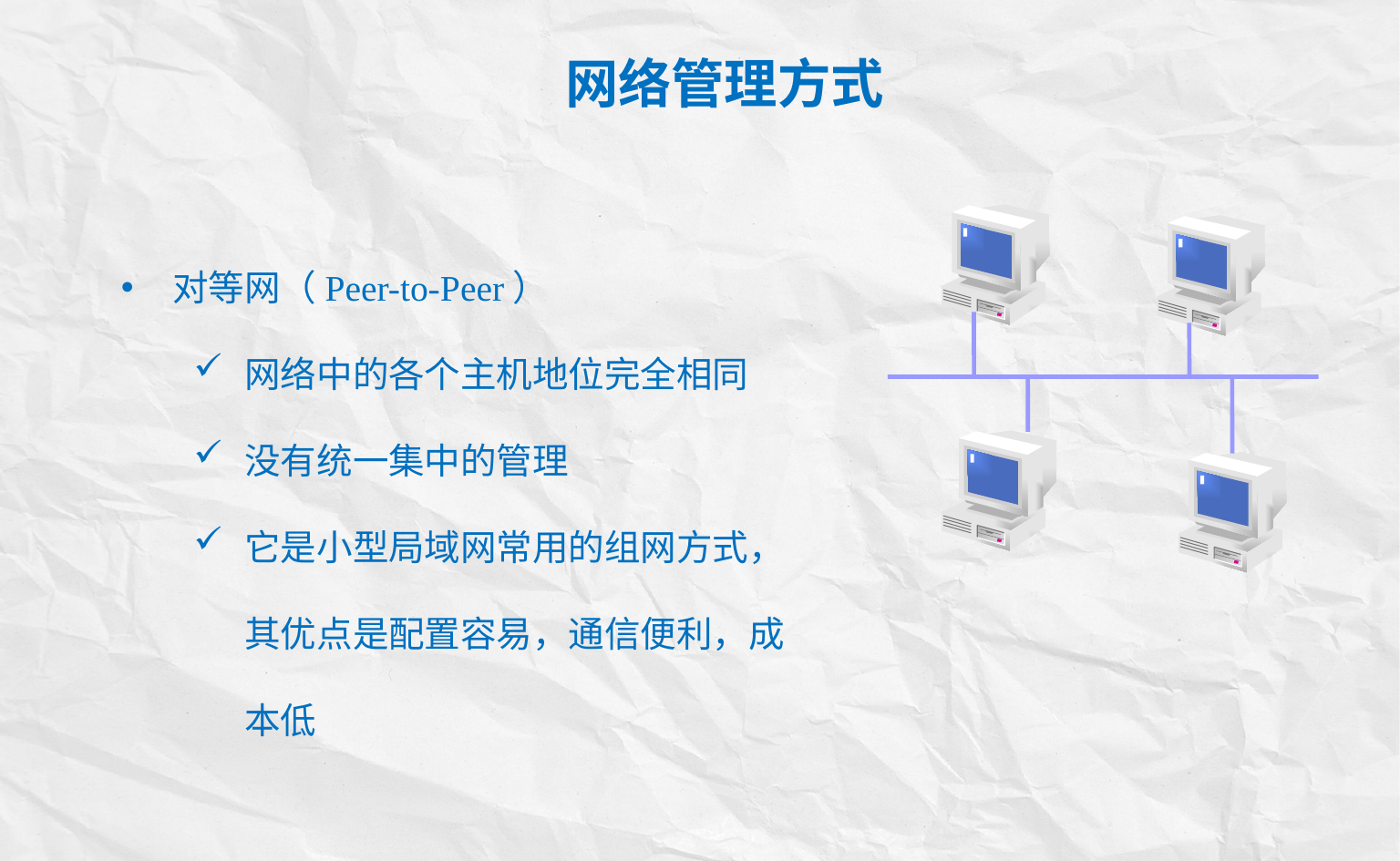

网络管理方式

对等网（Peer-to-Peer）
网络中的各个主机地位完全相同
没有统一集中的管理
它是小型局域网常用的组网方式，其优点是配置容易，通信便利，成本低

7